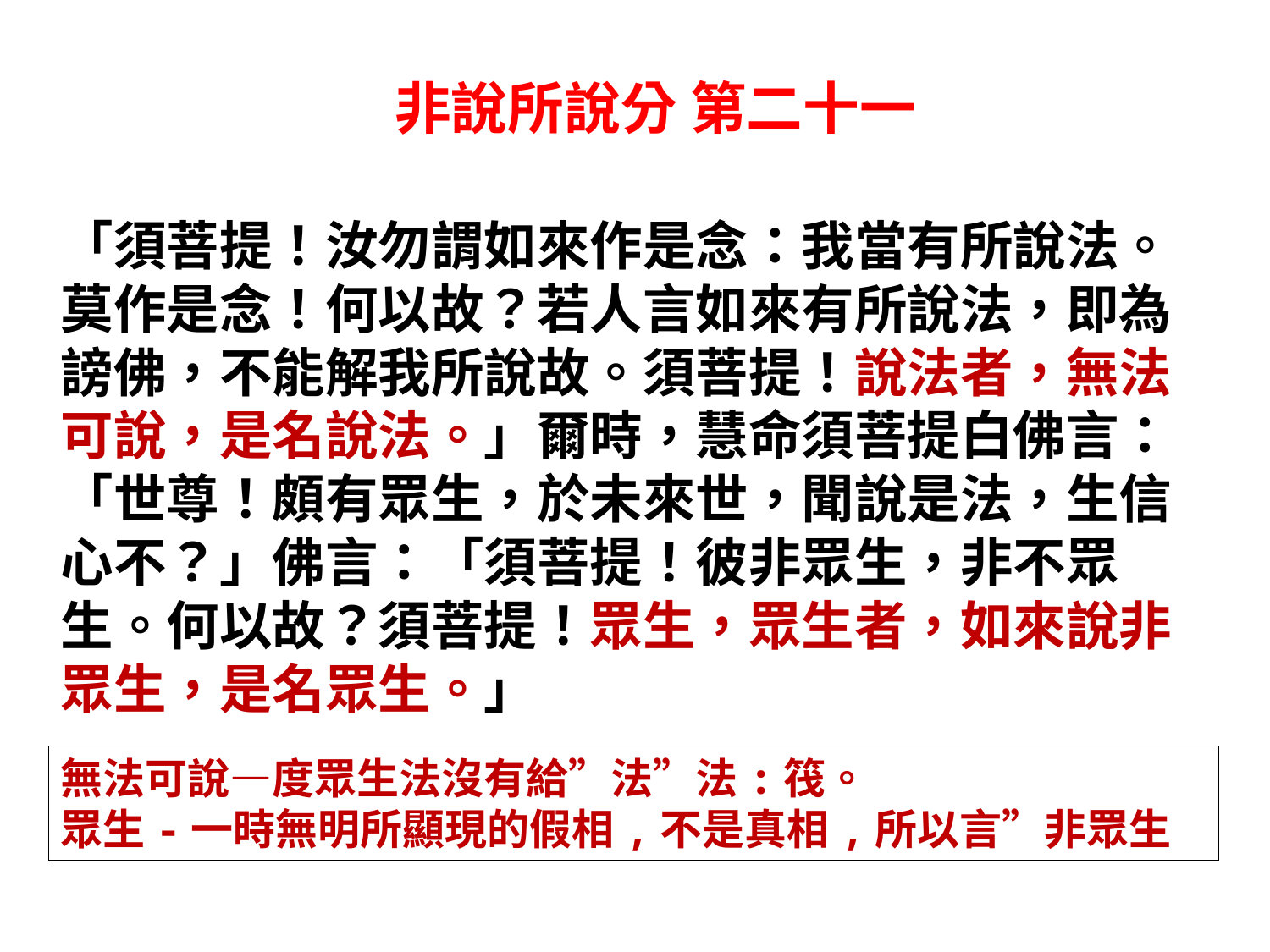

非說所說分 第二十一
「須菩提！汝勿謂如來作是念：我當有所說法。莫作是念！何以故？若人言如來有所說法，即為謗佛，不能解我所說故。須菩提！說法者，無法可說，是名說法。」爾時，慧命須菩提白佛言：「世尊！頗有眾生，於未來世，聞說是法，生信心不？」佛言：「須菩提！彼非眾生，非不眾生。何以故？須菩提！眾生，眾生者，如來說非眾生，是名眾生。」
無法可說―度眾生法沒有給”法”法:筏。
眾生-一時無明所顯現的假相,不是真相,所以言”非眾生